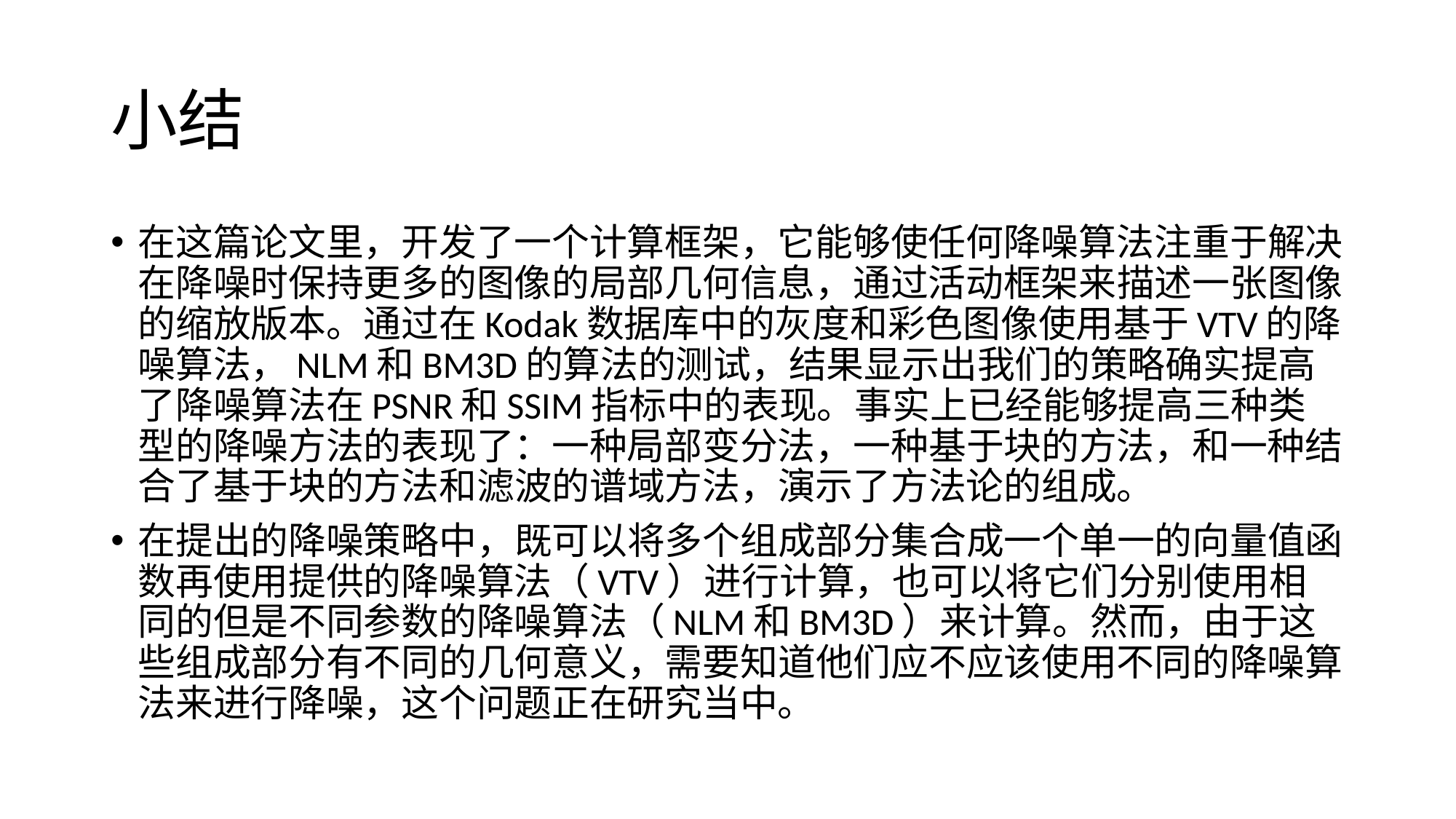

# 小结
在这篇论文里，开发了一个计算框架，它能够使任何降噪算法注重于解决在降噪时保持更多的图像的局部几何信息，通过活动框架来描述一张图像的缩放版本。通过在Kodak数据库中的灰度和彩色图像使用基于VTV的降噪算法，NLM和BM3D的算法的测试，结果显示出我们的策略确实提高了降噪算法在PSNR和SSIM指标中的表现。事实上已经能够提高三种类型的降噪方法的表现了：一种局部变分法，一种基于块的方法，和一种结合了基于块的方法和滤波的谱域方法，演示了方法论的组成。
在提出的降噪策略中，既可以将多个组成部分集合成一个单一的向量值函数再使用提供的降噪算法（VTV）进行计算，也可以将它们分别使用相同的但是不同参数的降噪算法（NLM和BM3D）来计算。然而，由于这些组成部分有不同的几何意义，需要知道他们应不应该使用不同的降噪算法来进行降噪，这个问题正在研究当中。